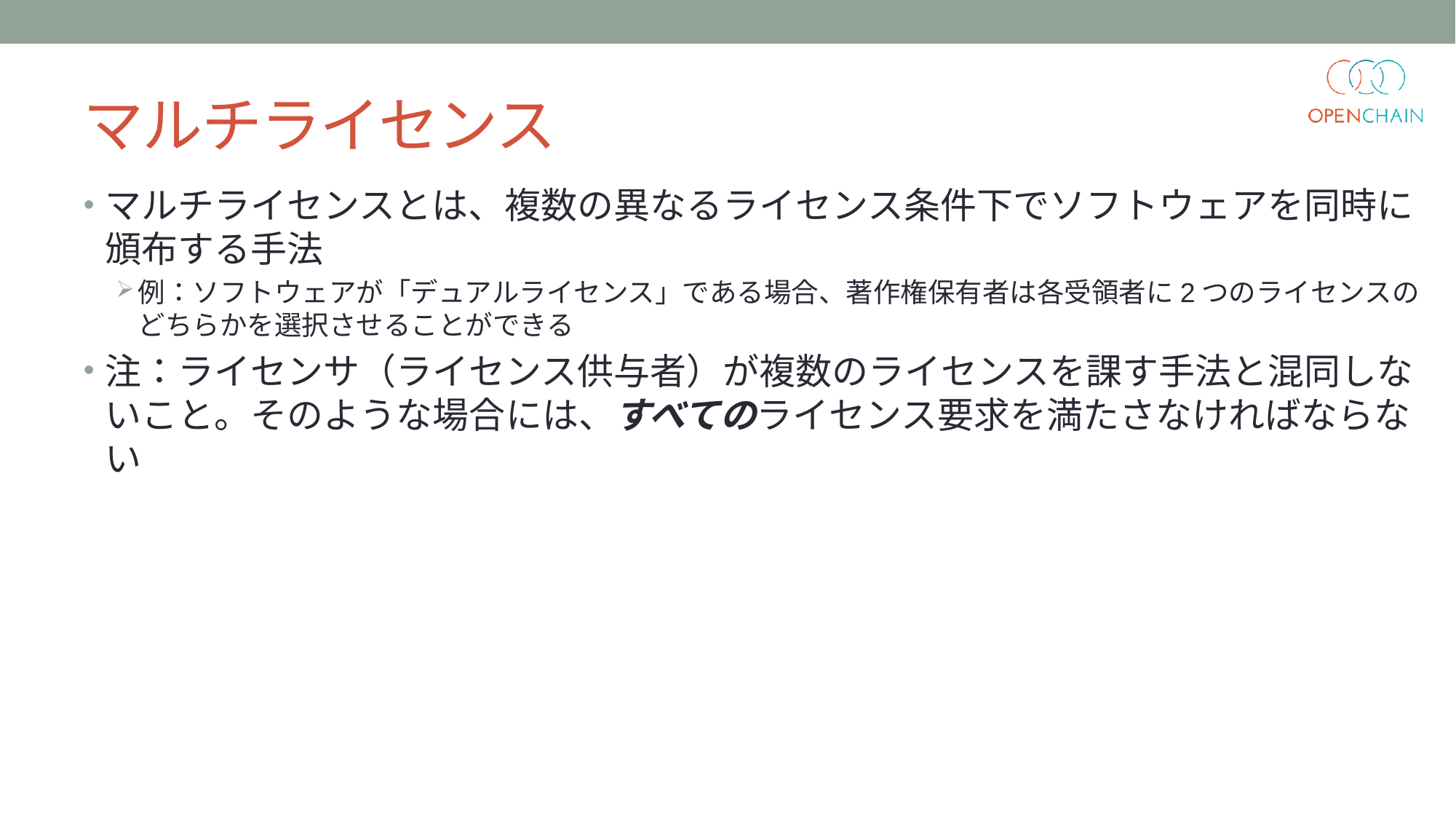

# マルチライセンス
マルチライセンスとは、複数の異なるライセンス条件下でソフトウェアを同時に頒布する手法
例：ソフトウェアが「デュアルライセンス」である場合、著作権保有者は各受領者に2つのライセンスのどちらかを選択させることができる
注：ライセンサ（ライセンス供与者）が複数のライセンスを課す手法と混同しないこと。そのような場合には、すべてのライセンス要求を満たさなければならない